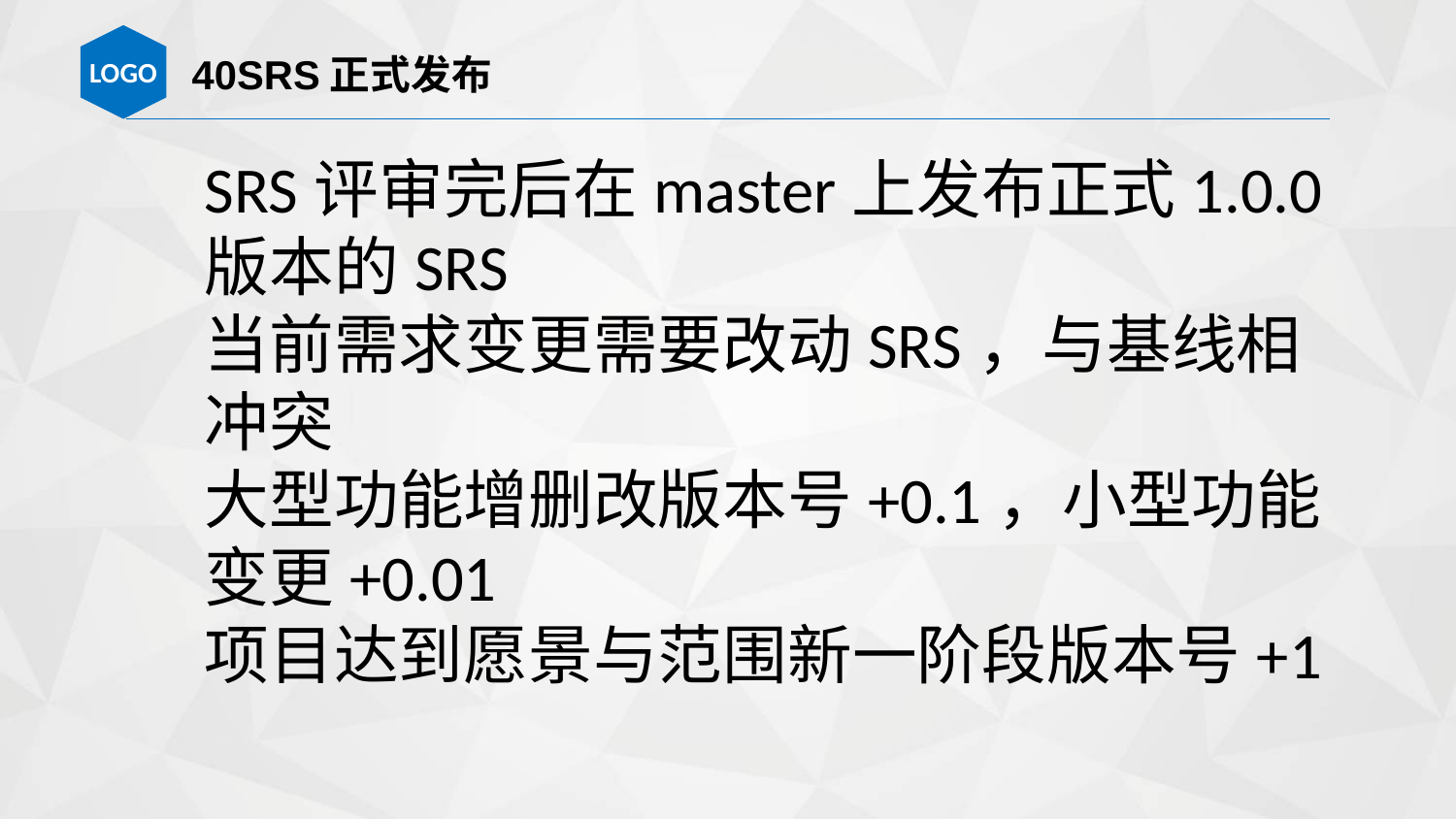

40SRS正式发布
SRS评审完后在master上发布正式1.0.0版本的SRS
当前需求变更需要改动SRS，与基线相冲突
大型功能增删改版本号+0.1，小型功能变更+0.01
项目达到愿景与范围新一阶段版本号+1